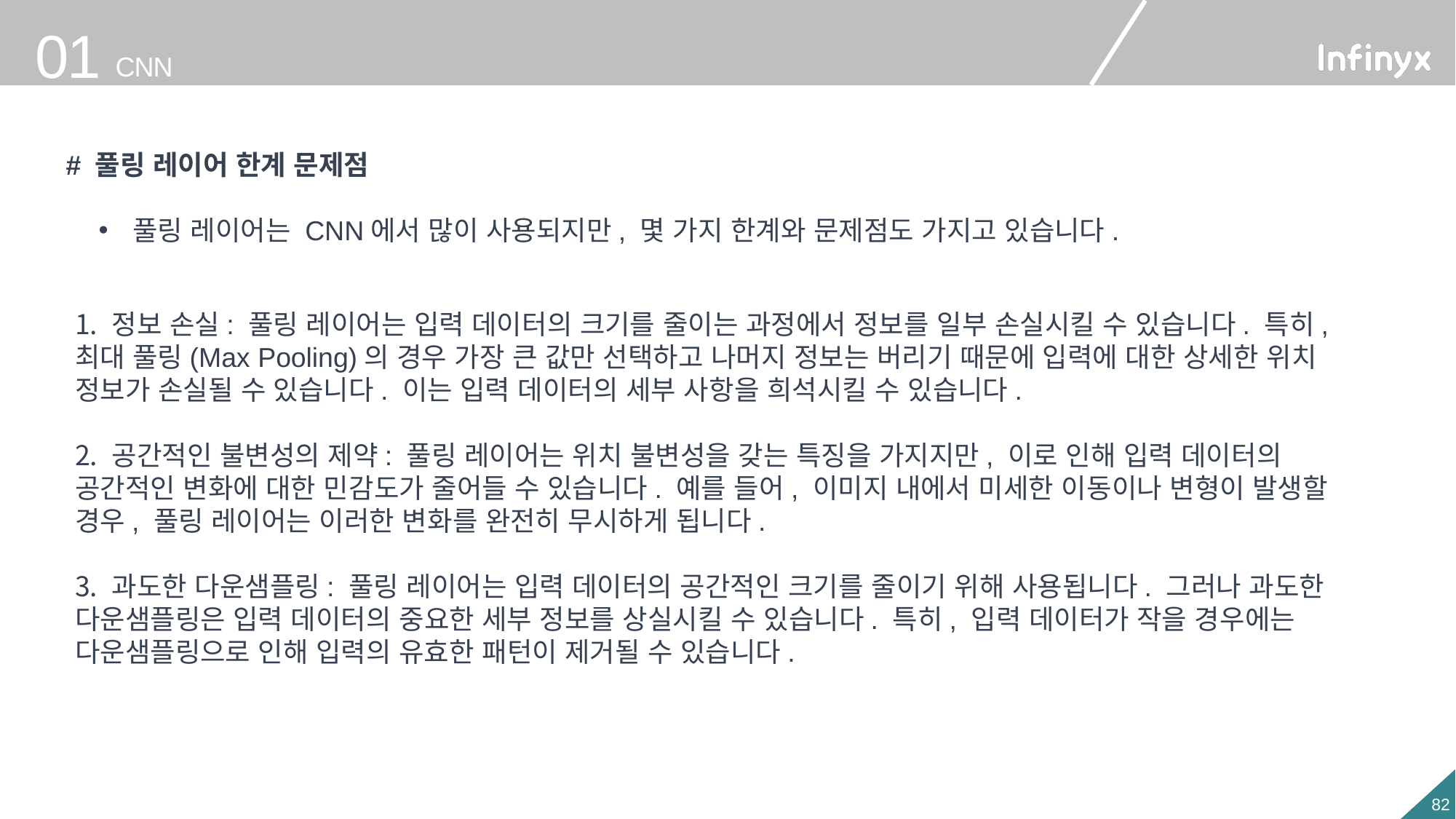

# 풀링 레이어 한계 문제점
풀링 레이어는 CNN에서 많이 사용되지만, 몇 가지 한계와 문제점도 가지고 있습니다.
 정보 손실: 풀링 레이어는 입력 데이터의 크기를 줄이는 과정에서 정보를 일부 손실시킬 수 있습니다. 특히, 최대 풀링(Max Pooling)의 경우 가장 큰 값만 선택하고 나머지 정보는 버리기 때문에 입력에 대한 상세한 위치 정보가 손실될 수 있습니다. 이는 입력 데이터의 세부 사항을 희석시킬 수 있습니다.

 공간적인 불변성의 제약: 풀링 레이어는 위치 불변성을 갖는 특징을 가지지만, 이로 인해 입력 데이터의 공간적인 변화에 대한 민감도가 줄어들 수 있습니다. 예를 들어, 이미지 내에서 미세한 이동이나 변형이 발생할 경우, 풀링 레이어는 이러한 변화를 완전히 무시하게 됩니다.

 과도한 다운샘플링: 풀링 레이어는 입력 데이터의 공간적인 크기를 줄이기 위해 사용됩니다. 그러나 과도한 다운샘플링은 입력 데이터의 중요한 세부 정보를 상실시킬 수 있습니다. 특히, 입력 데이터가 작을 경우에는 다운샘플링으로 인해 입력의 유효한 패턴이 제거될 수 있습니다.